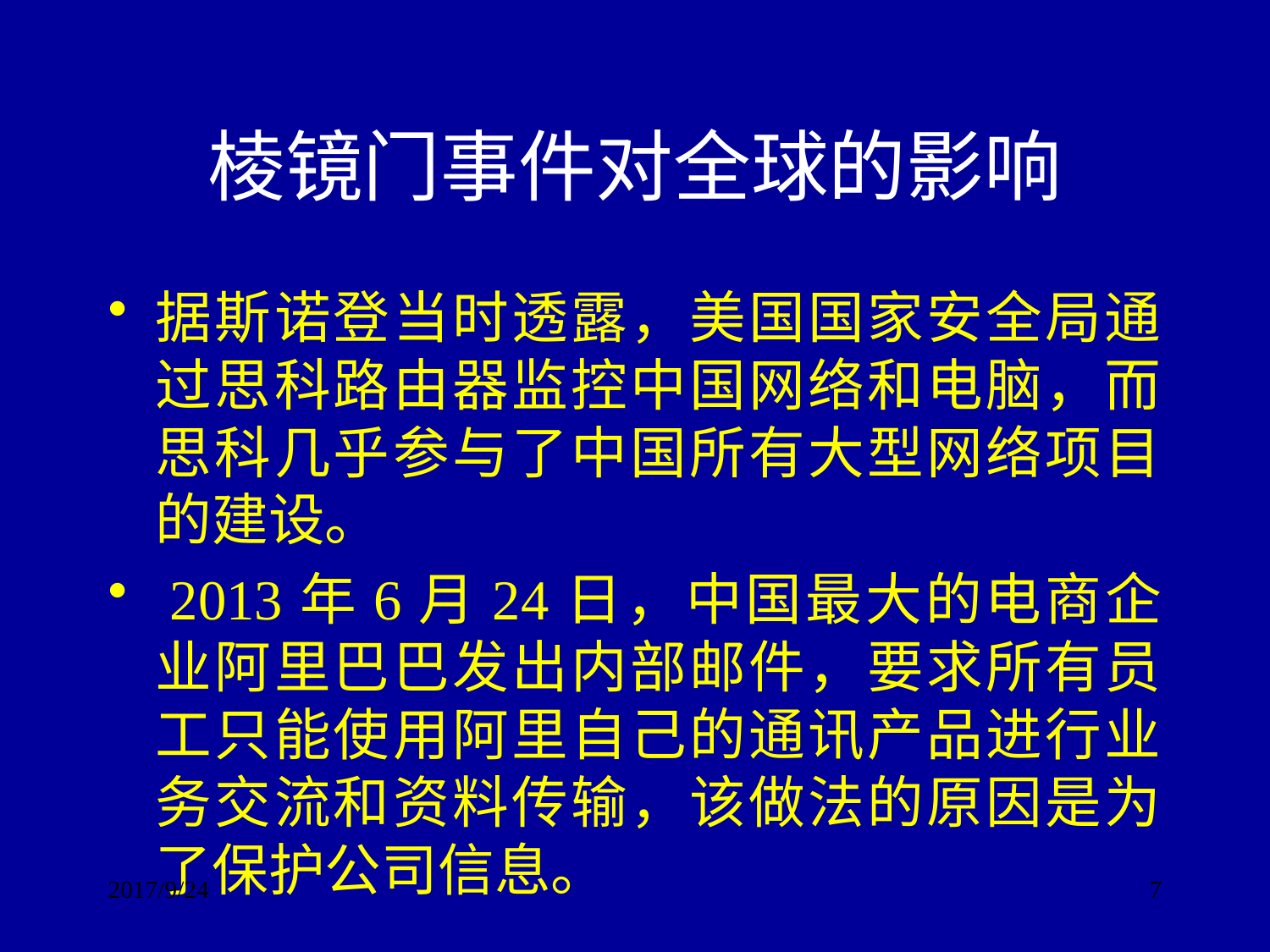

# 棱镜门事件对全球的影响
据斯诺登当时透露，美国国家安全局通过思科路由器监控中国网络和电脑，而思科几乎参与了中国所有大型网络项目的建设。
 2013年6月24日，中国最大的电商企业阿里巴巴发出内部邮件，要求所有员工只能使用阿里自己的通讯产品进行业务交流和资料传输，该做法的原因是为了保护公司信息。
2017/9/24
7